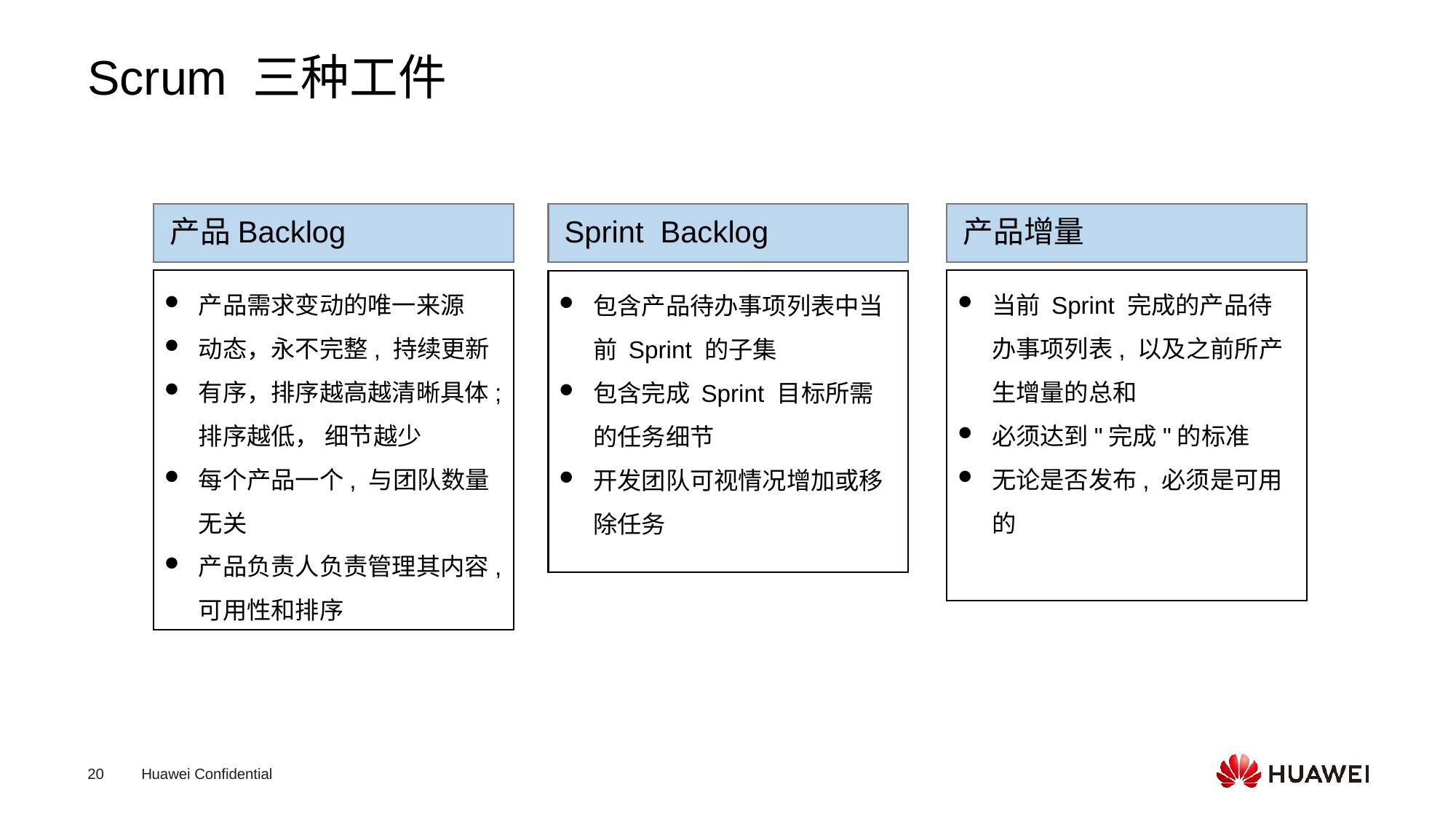

# Scrum 三种工件
产品Backlog
Sprint  Backlog
产品增量
产品需求变动的唯一来源
动态，永不完整, 持续更新
有序，排序越高越清晰具体; 排序越低， 细节越少
每个产品一个, 与团队数量无关
产品负责人负责管理其内容, 可用性和排序
当前 Sprint 完成的产品待办事项列表, 以及之前所产生增量的总和
必须达到"完成"的标准
无论是否发布, 必须是可用的

包含产品待办事项列表中当前 Sprint 的子集
包含完成 Sprint 目标所需的任务细节
开发团队可视情况增加或移除任务